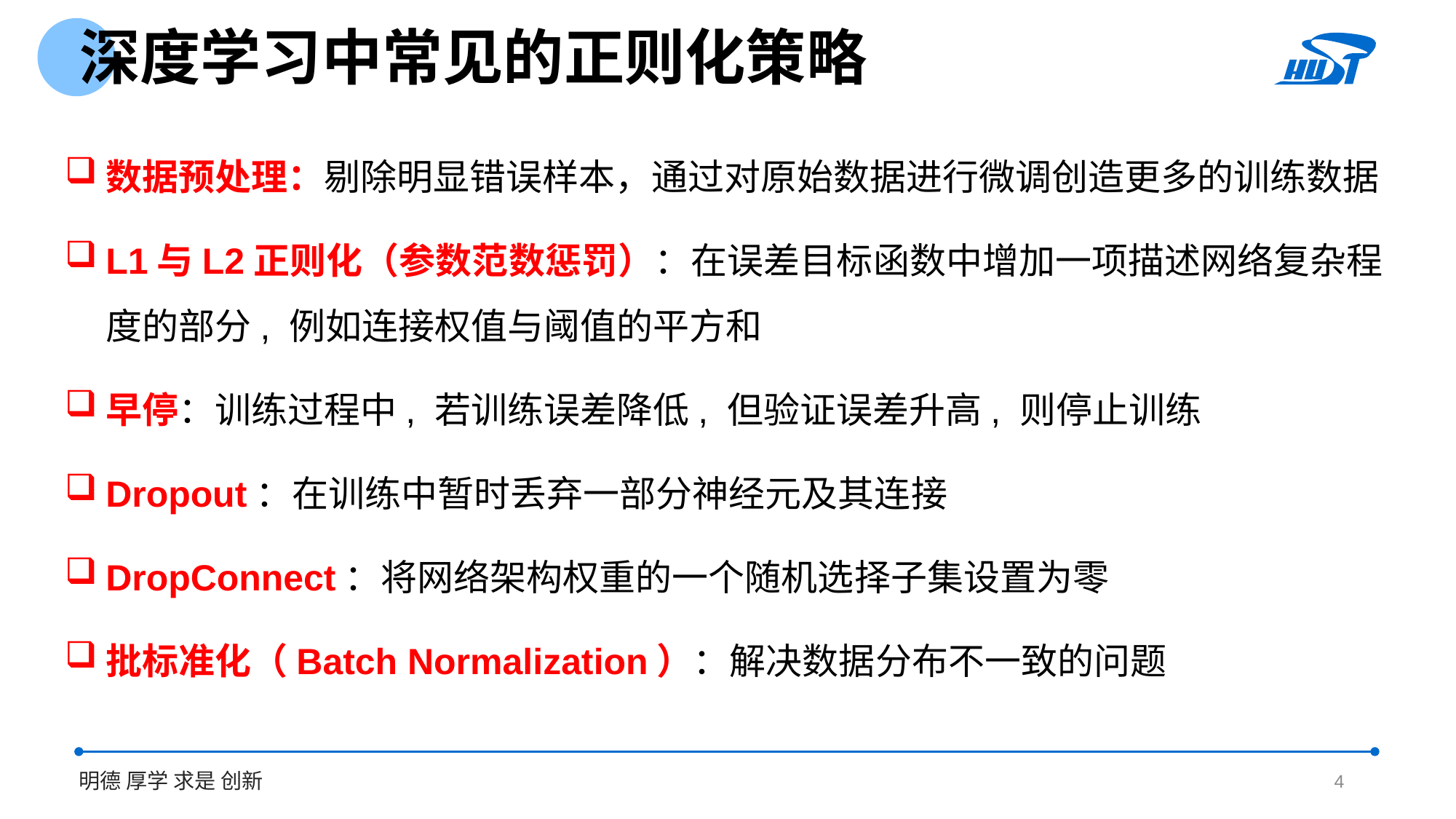

深度学习中常见的正则化策略

数据预处理：剔除明显错误样本，通过对原始数据进行微调创造更多的训练数据
L1与L2正则化（参数范数惩罚）：在误差目标函数中增加一项描述网络复杂程度的部分, 例如连接权值与阈值的平方和
早停：训练过程中, 若训练误差降低, 但验证误差升高, 则停止训练
Dropout：在训练中暂时丢弃一部分神经元及其连接
DropConnect：将网络架构权重的一个随机选择子集设置为零
批标准化（Batch Normalization）：解决数据分布不一致的问题
4